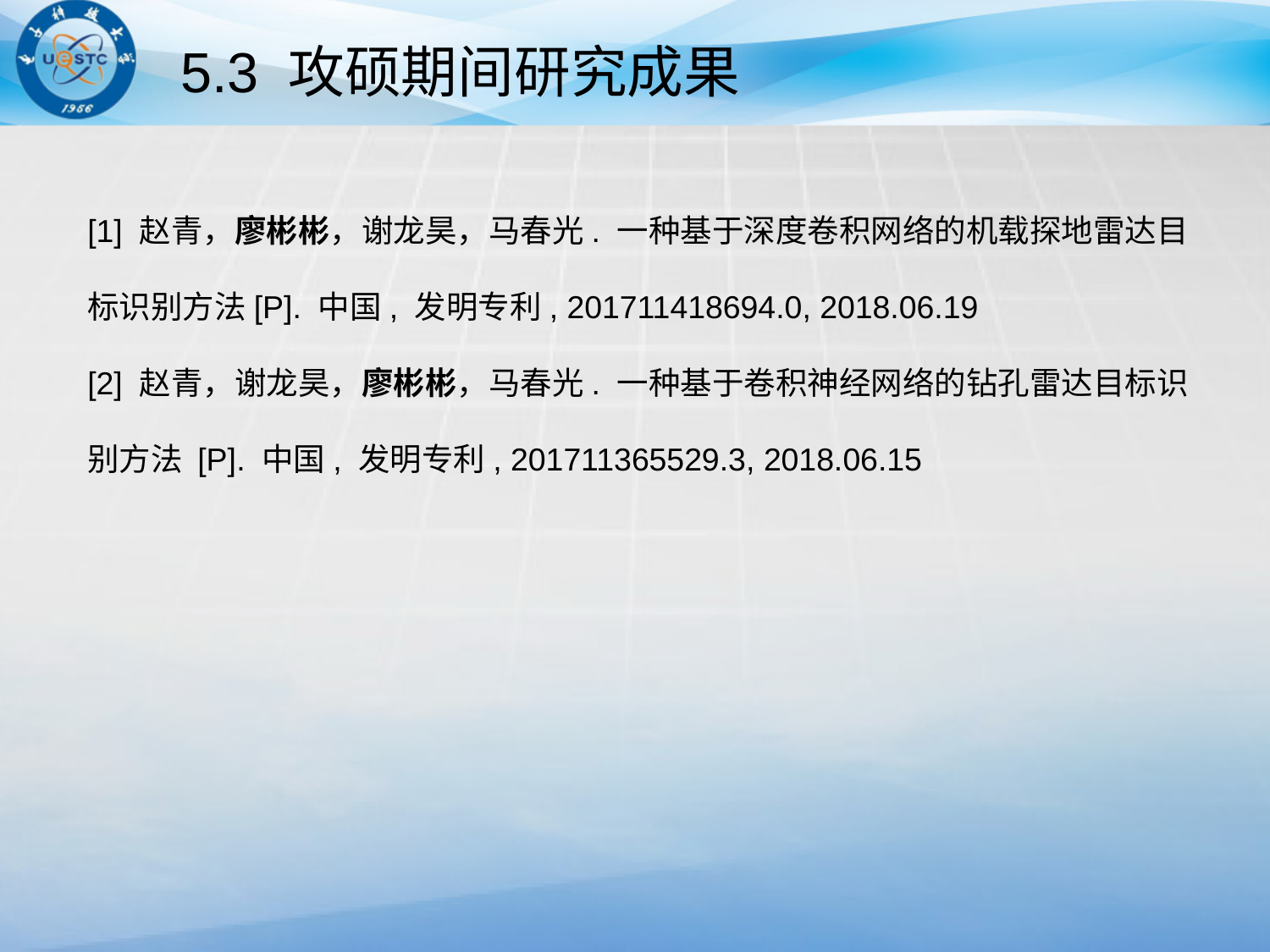

5.3 攻硕期间研究成果

[1] 赵青，廖彬彬，谢龙昊，马春光. 一种基于深度卷积网络的机载探地雷达目标识别方法[P]. 中国, 发明专利, 201711418694.0, 2018.06.19
[2] 赵青，谢龙昊，廖彬彬，马春光. 一种基于卷积神经网络的钻孔雷达目标识别方法 [P]. 中国, 发明专利, 201711365529.3, 2018.06.15